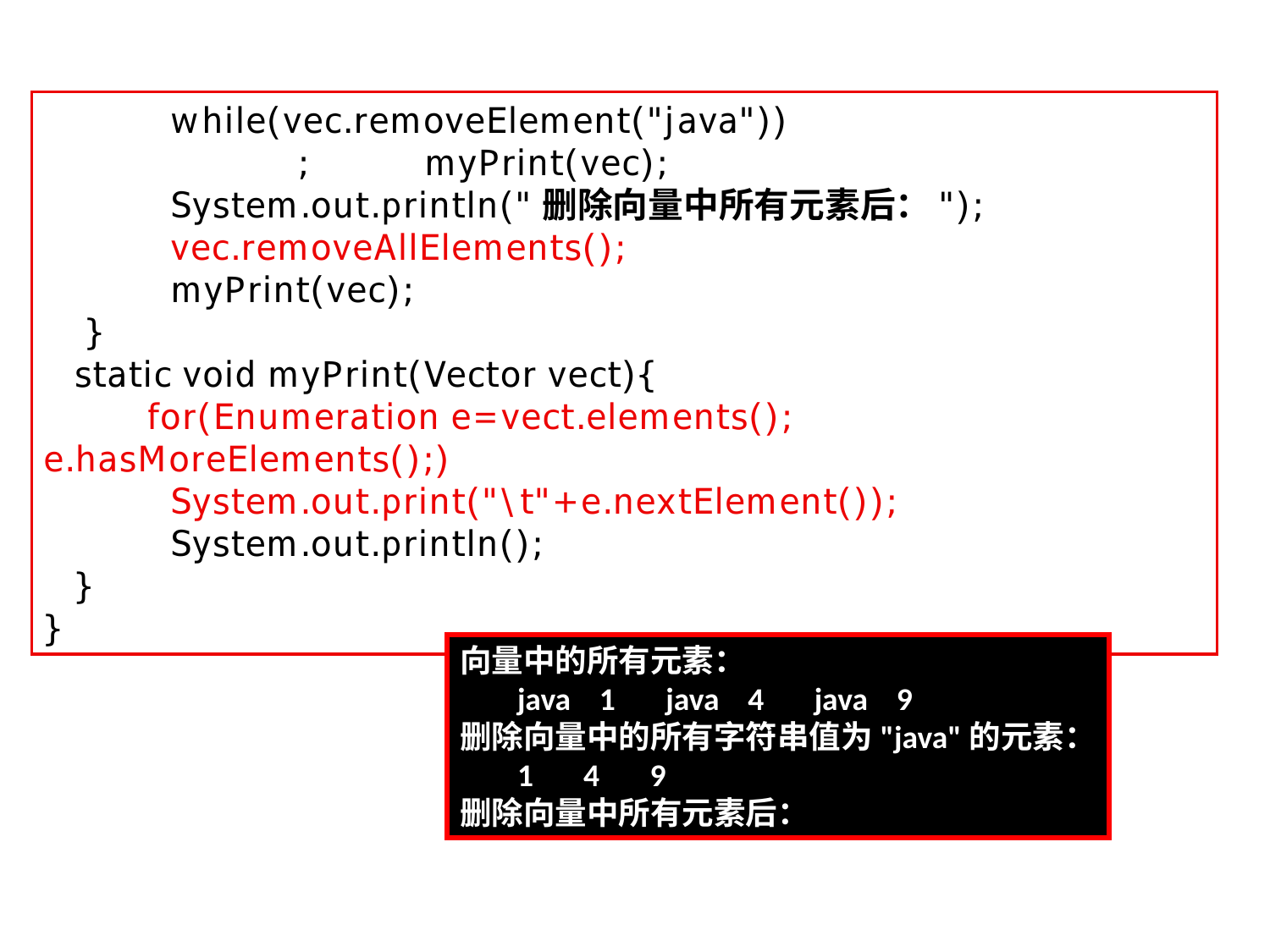

while(vec.removeElement("java"))
		;	myPrint(vec);
	System.out.println("删除向量中所有元素后：");
	vec.removeAllElements();
	myPrint(vec);
    }
   static void myPrint(Vector vect){
          for(Enumeration e=vect.elements(); e.hasMoreElements();)
	System.out.print("\t"+e.nextElement());
	System.out.println();
   }
}
向量中的所有元素：
        java    1       java    4       java    9
删除向量中的所有字符串值为"java"的元素：
        1       4       9
删除向量中所有元素后：